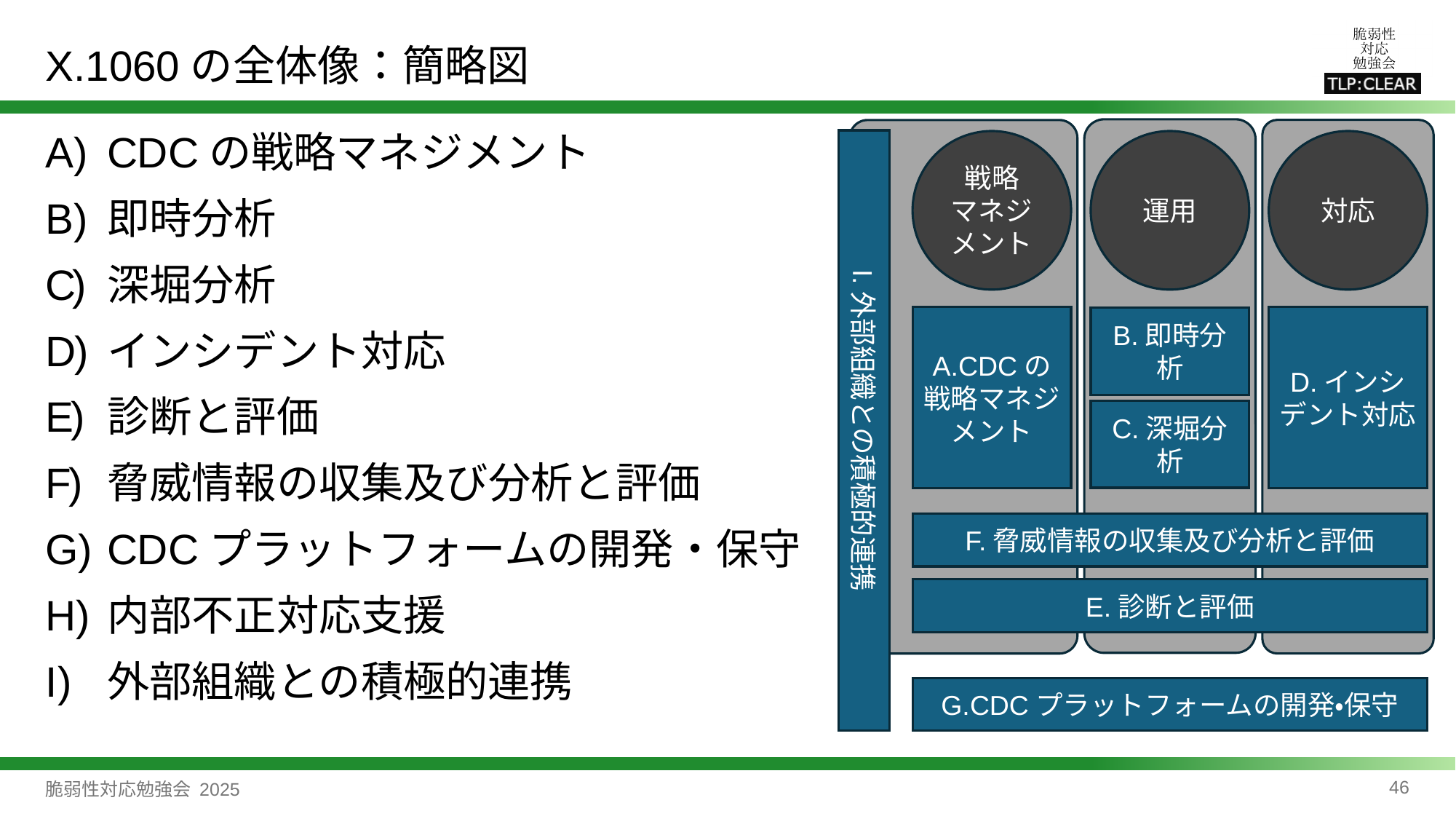

# X.1060の全体像：簡略図

CDCの戦略マネジメント
即時分析
深堀分析
インシデント対応
診断と評価
脅威情報の収集及び分析と評価
CDCプラットフォームの開発・保守
内部不正対応支援
外部組織との積極的連携

I.外部組織との積極的連携
戦略
マネジメント
運用
対応
D.インシデント対応
A.CDCの戦略マネジメント
B.即時分析
C.深堀分析
F.脅威情報の収集及び分析と評価
E.診断と評価
G.CDCプラットフォームの開発・保守
46
脆弱性対応勉強会 2025